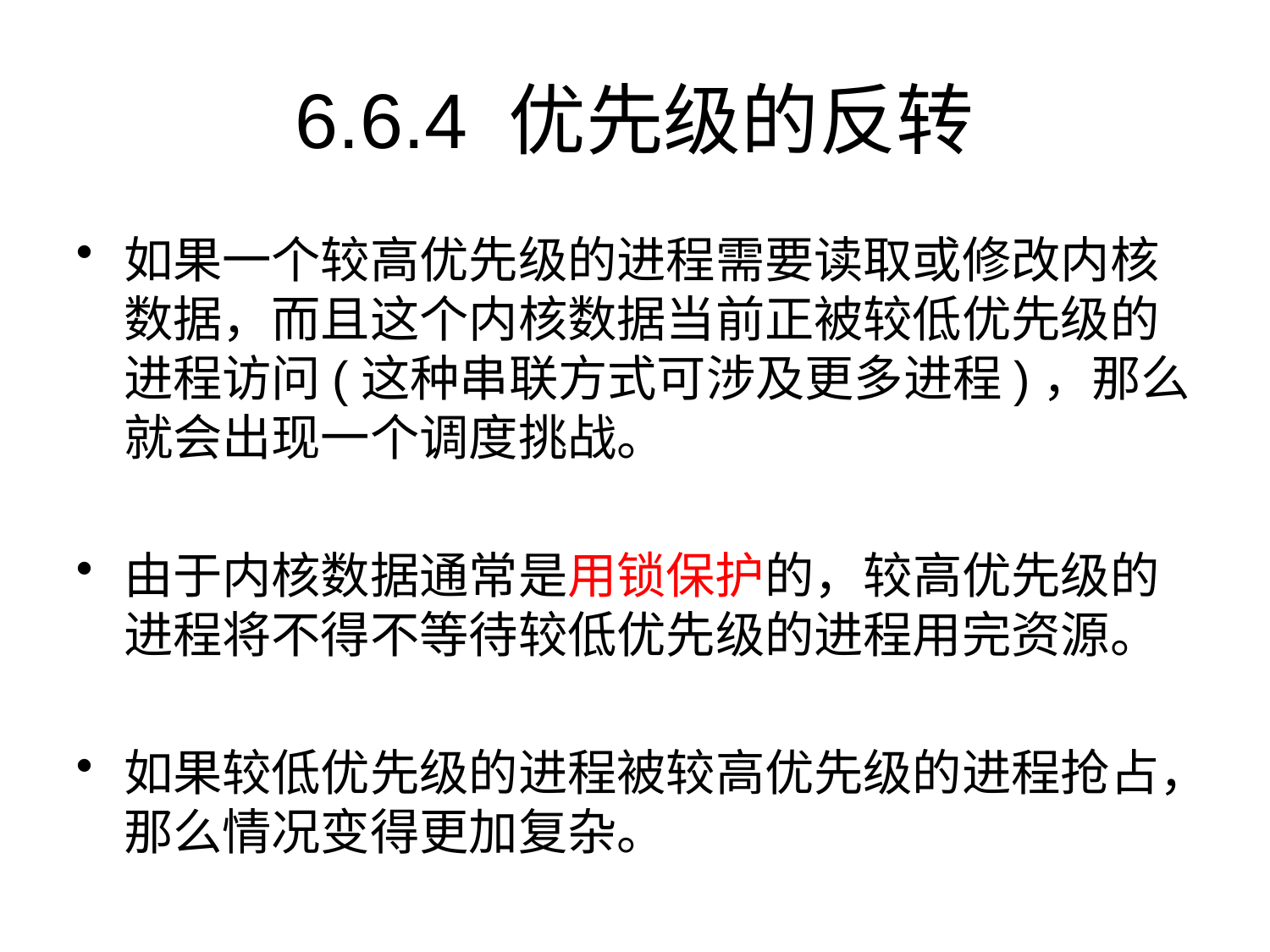

# 6.6.4 优先级的反转
如果一个较高优先级的进程需要读取或修改内核数据，而且这个内核数据当前正被较低优先级的进程访问(这种串联方式可涉及更多进程)，那么就会出现一个调度挑战。

由于内核数据通常是用锁保护的，较高优先级的进程将不得不等待较低优先级的进程用完资源。

如果较低优先级的进程被较高优先级的进程抢占，那么情况变得更加复杂。